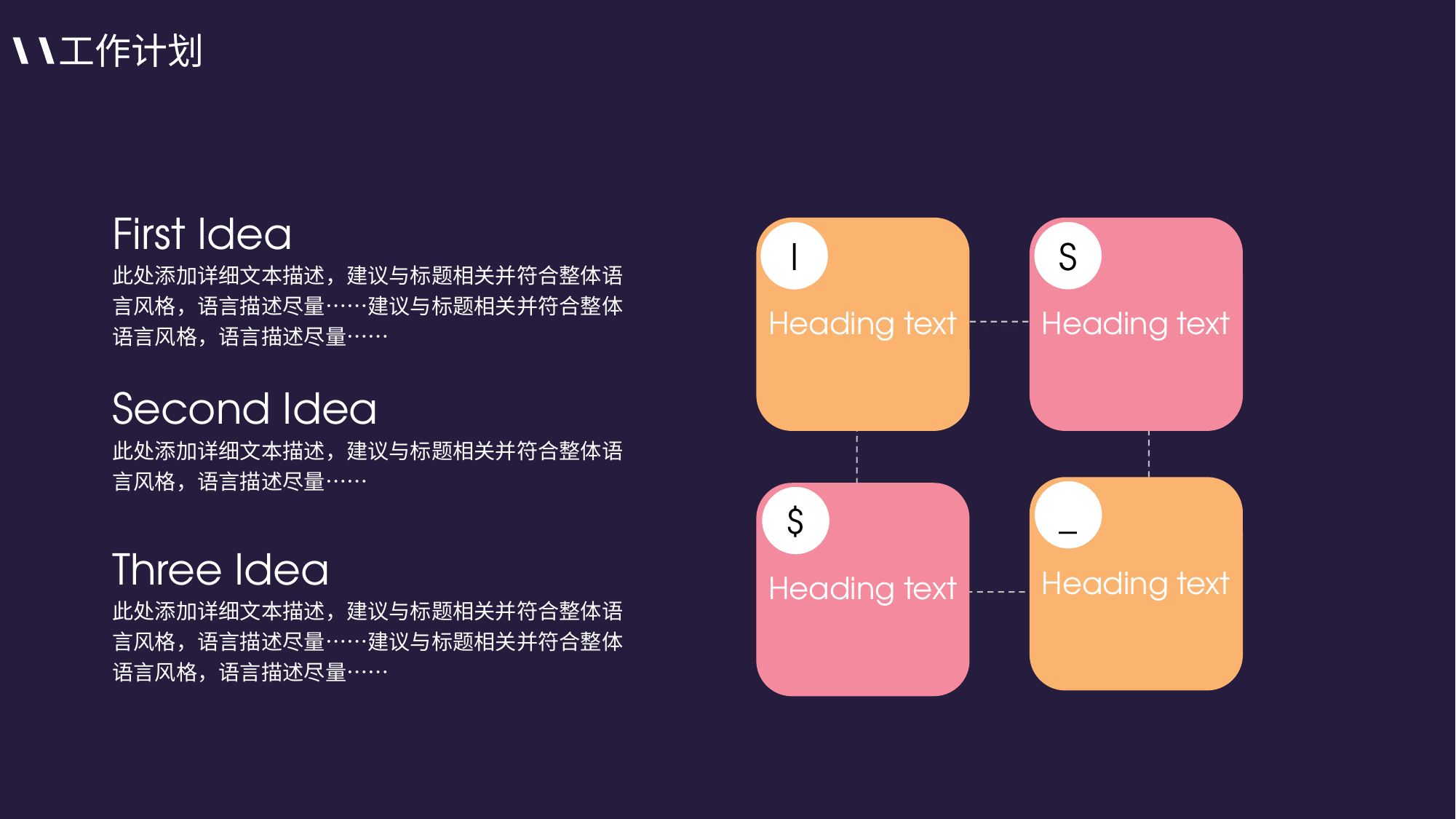

工作计划

First Idea
此处添加详细文本描述，建议与标题相关并符合整体语言风格，语言描述尽量……建议与标题相关并符合整体语言风格，语言描述尽量……
Heading text
S
Heading text
I

Second Idea
此处添加详细文本描述，建议与标题相关并符合整体语言风格，语言描述尽量……

Heading text
_
Heading text
$
Three Idea
此处添加详细文本描述，建议与标题相关并符合整体语言风格，语言描述尽量……建议与标题相关并符合整体语言风格，语言描述尽量……